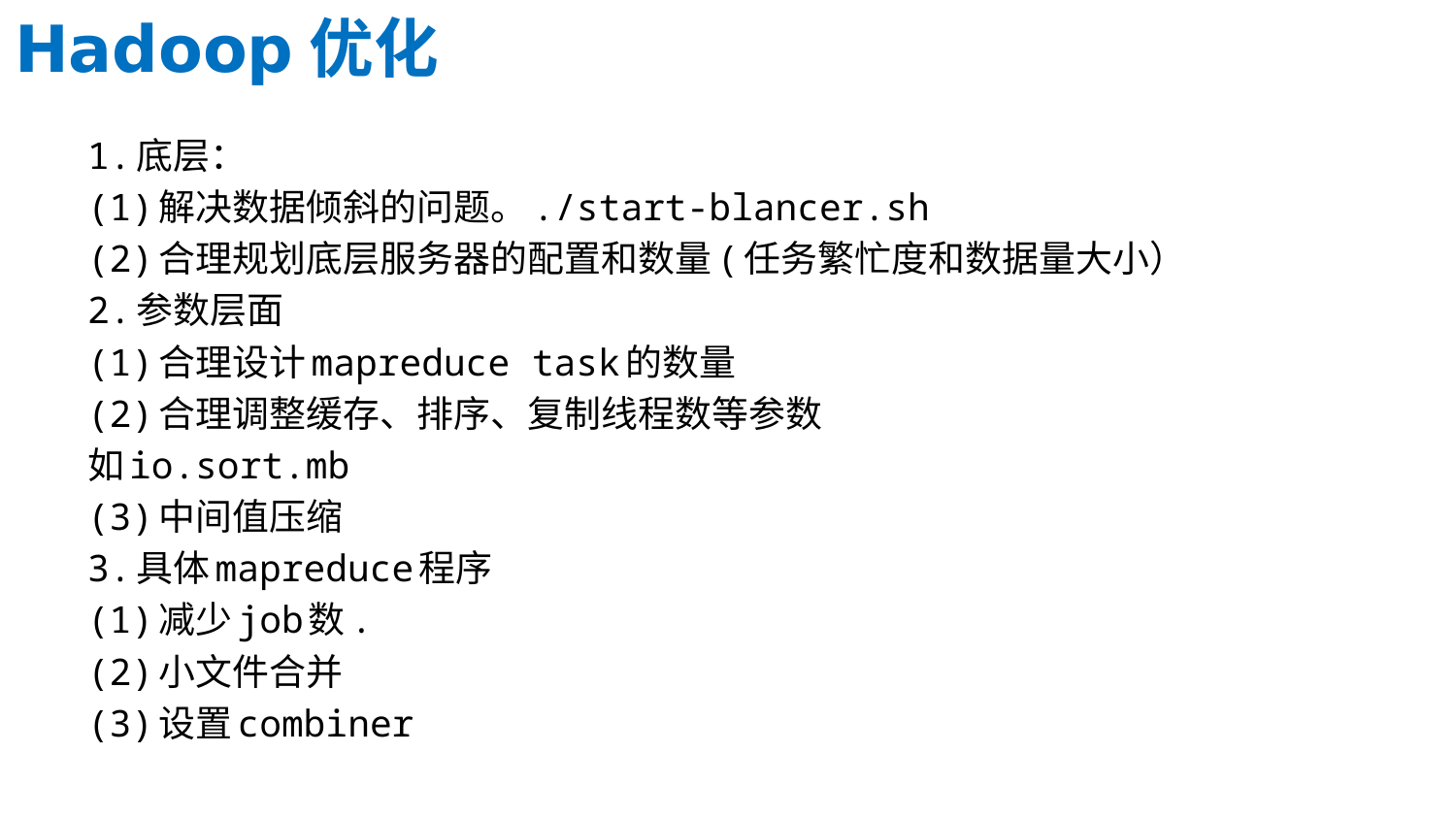

Hadoop优化
1.底层：
(1)解决数据倾斜的问题。./start-blancer.sh
(2)合理规划底层服务器的配置和数量(任务繁忙度和数据量大小）
2.参数层面
(1)合理设计mapreduce task的数量
(2)合理调整缓存、排序、复制线程数等参数
如io.sort.mb
(3)中间值压缩
3.具体mapreduce程序
(1)减少job数.
(2)小文件合并
(3)设置combiner